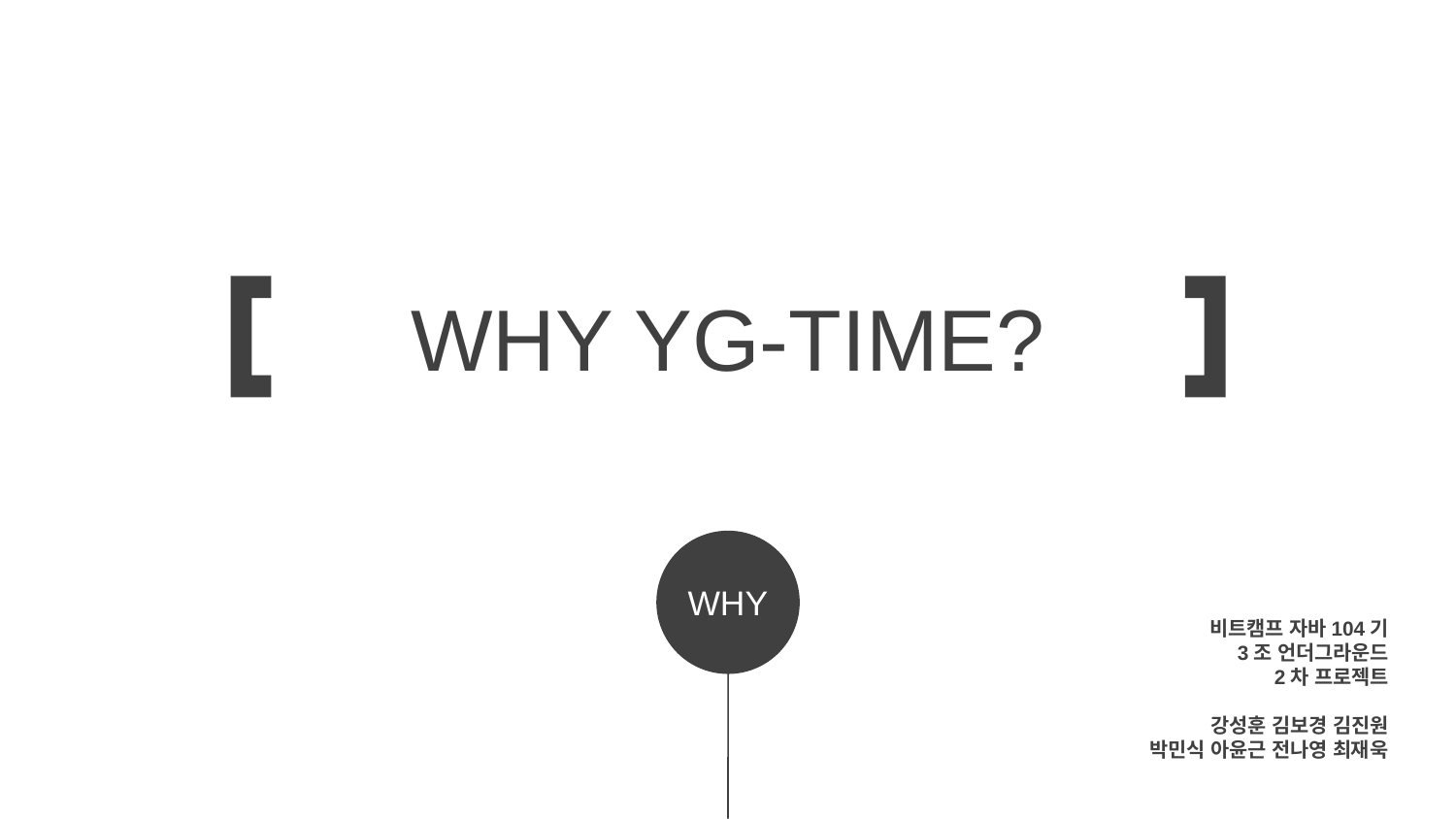

WHY YG-TIME?
WHY
비트캠프 자바104기
3조 언더그라운드
2차 프로젝트

강성훈 김보경 김진원
박민식 아윤근 전나영 최재욱